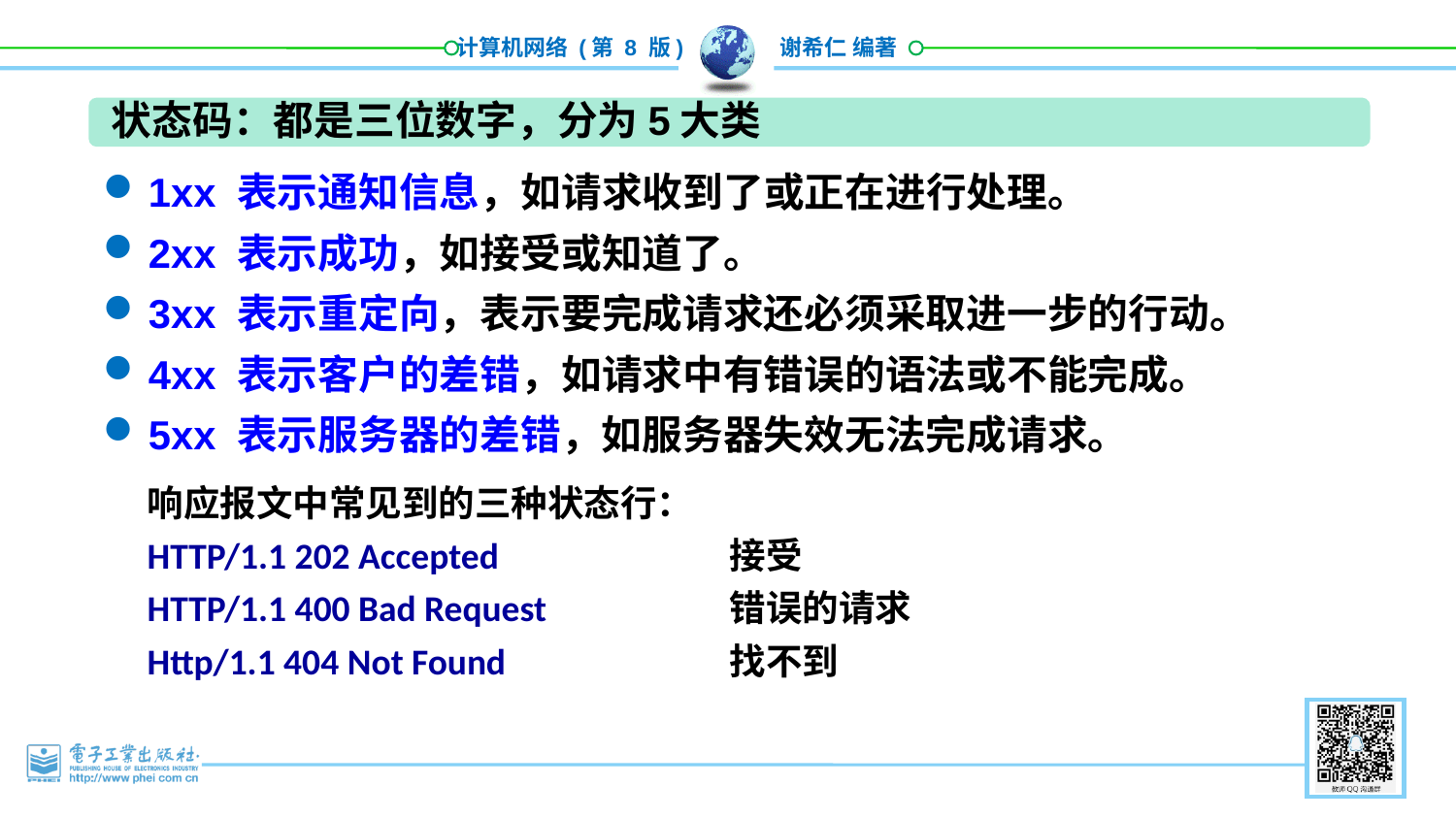

状态码：都是三位数字，分为5大类

1xx 表示通知信息，如请求收到了或正在进行处理。
2xx 表示成功，如接受或知道了。
3xx 表示重定向，表示要完成请求还必须采取进一步的行动。
4xx 表示客户的差错，如请求中有错误的语法或不能完成。
5xx 表示服务器的差错，如服务器失效无法完成请求。
响应报文中常见到的三种状态行：
HTTP/1.1 202 Accepted		接受
HTTP/1.1 400 Bad Request		错误的请求
Http/1.1 404 Not Found		找不到